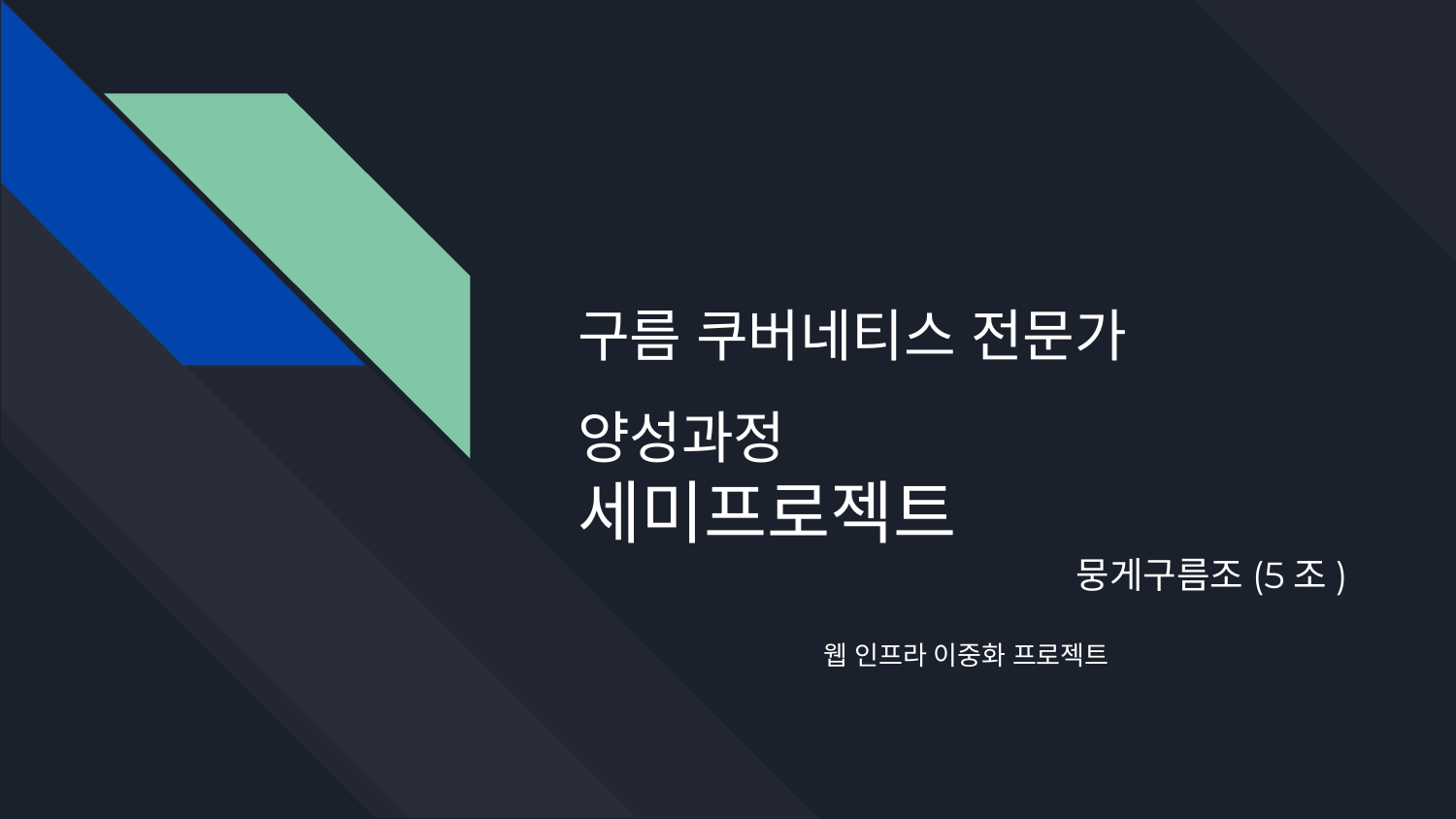

# 구름 쿠버네티스 전문가 양성과정
세미프로젝트
뭉게구름조(5조)
웹 인프라 이중화 프로젝트